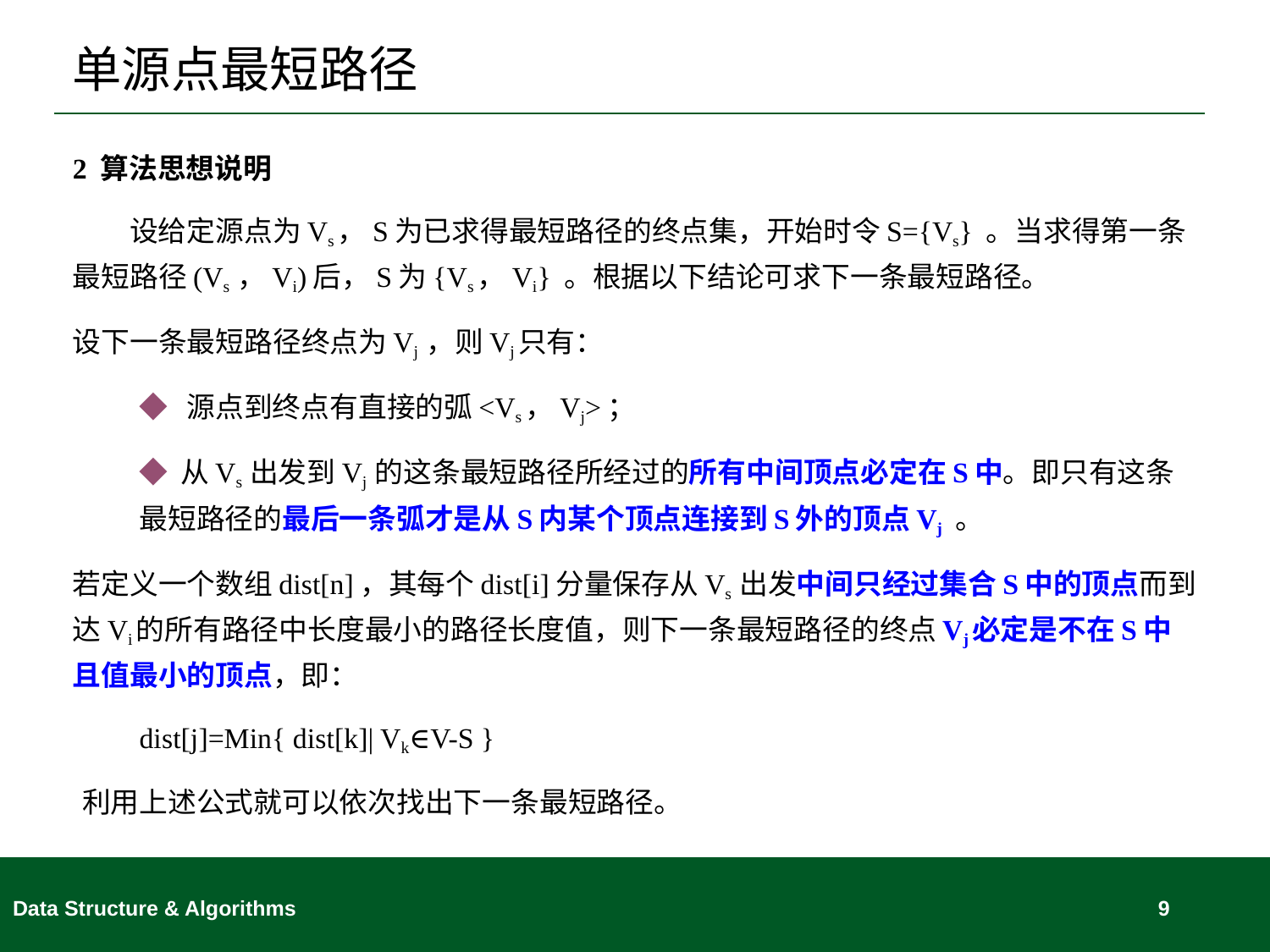

# 单源点最短路径
2 算法思想说明
        设给定源点为Vs，S为已求得最短路径的终点集，开始时令S={Vs} 。当求得第一条最短路径(Vs ，Vi)后，S为{Vs，Vi} 。根据以下结论可求下一条最短路径。
设下一条最短路径终点为Vj ，则Vj只有：
◆  源点到终点有直接的弧<Vs，Vj>；
◆ 从Vs 出发到Vj 的这条最短路径所经过的所有中间顶点必定在S中。即只有这条最短路径的最后一条弧才是从S内某个顶点连接到S外的顶点Vj 。
若定义一个数组dist[n]，其每个dist[i]分量保存从Vs 出发中间只经过集合S中的顶点而到达Vi的所有路径中长度最小的路径长度值，则下一条最短路径的终点Vj必定是不在S中且值最小的顶点，即：
dist[j]=Min{ dist[k]| Vk∈V-S }
利用上述公式就可以依次找出下一条最短路径。

Data Structure & Algorithms
9